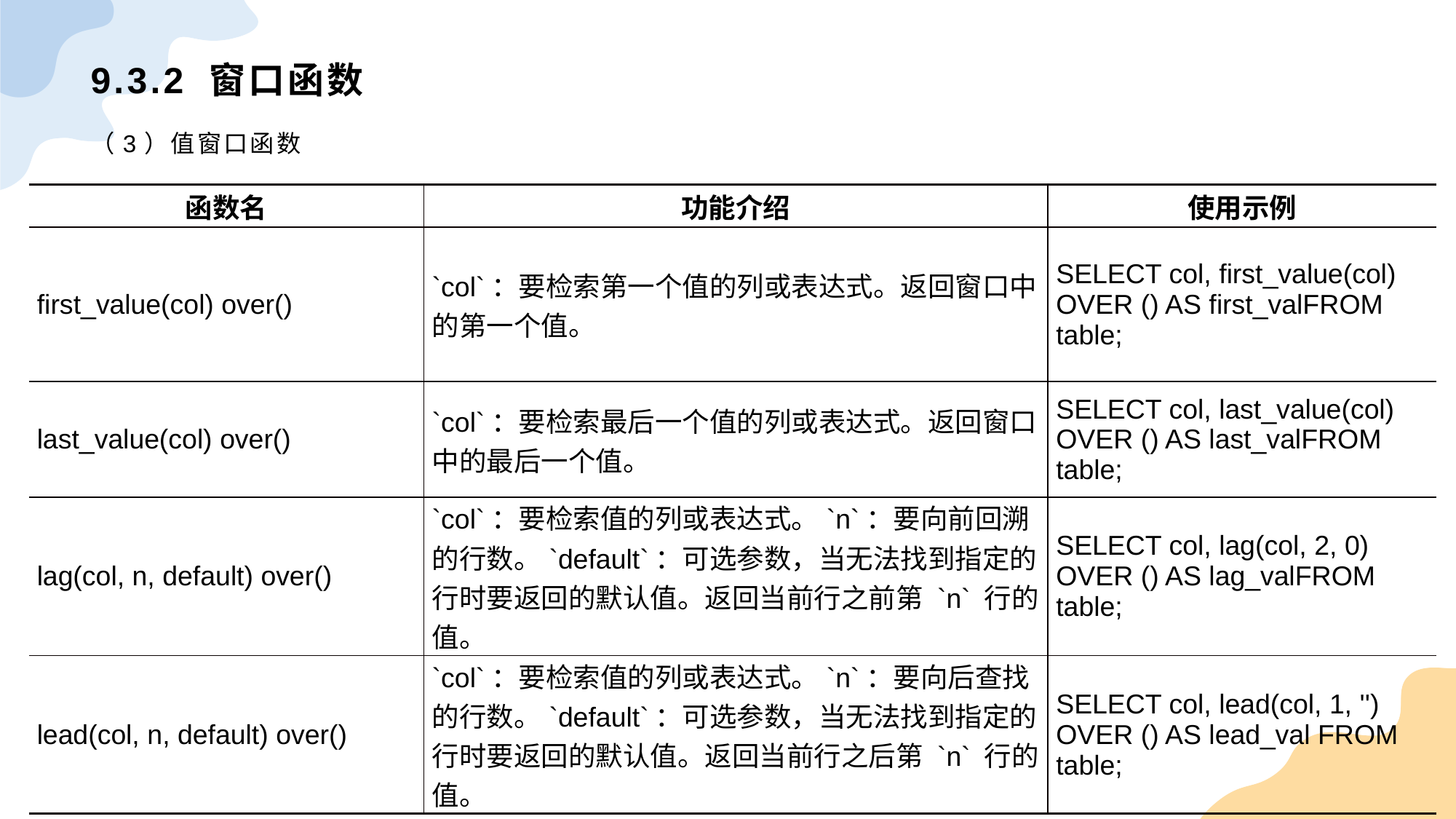

# 9.3.2 窗口函数
（3）值窗口函数
| 函数名 | 功能介绍 | 使用示例 |
| --- | --- | --- |
| first\_value(col) over() | `col`：要检索第一个值的列或表达式。返回窗口中的第一个值。 | SELECT col, first\_value(col) OVER () AS first\_valFROM table; |
| last\_value(col) over() | `col`：要检索最后一个值的列或表达式。返回窗口中的最后一个值。 | SELECT col, last\_value(col) OVER () AS last\_valFROM table; |
| lag(col, n, default) over() | `col`：要检索值的列或表达式。`n`：要向前回溯的行数。`default`：可选参数，当无法找到指定的行时要返回的默认值。返回当前行之前第 `n` 行的值。 | SELECT col, lag(col, 2, 0) OVER () AS lag\_valFROM table; |
| lead(col, n, default) over() | `col`：要检索值的列或表达式。`n`：要向后查找的行数。`default`：可选参数，当无法找到指定的行时要返回的默认值。返回当前行之后第 `n` 行的值。 | SELECT col, lead(col, 1, '') OVER () AS lead\_val FROM table; |